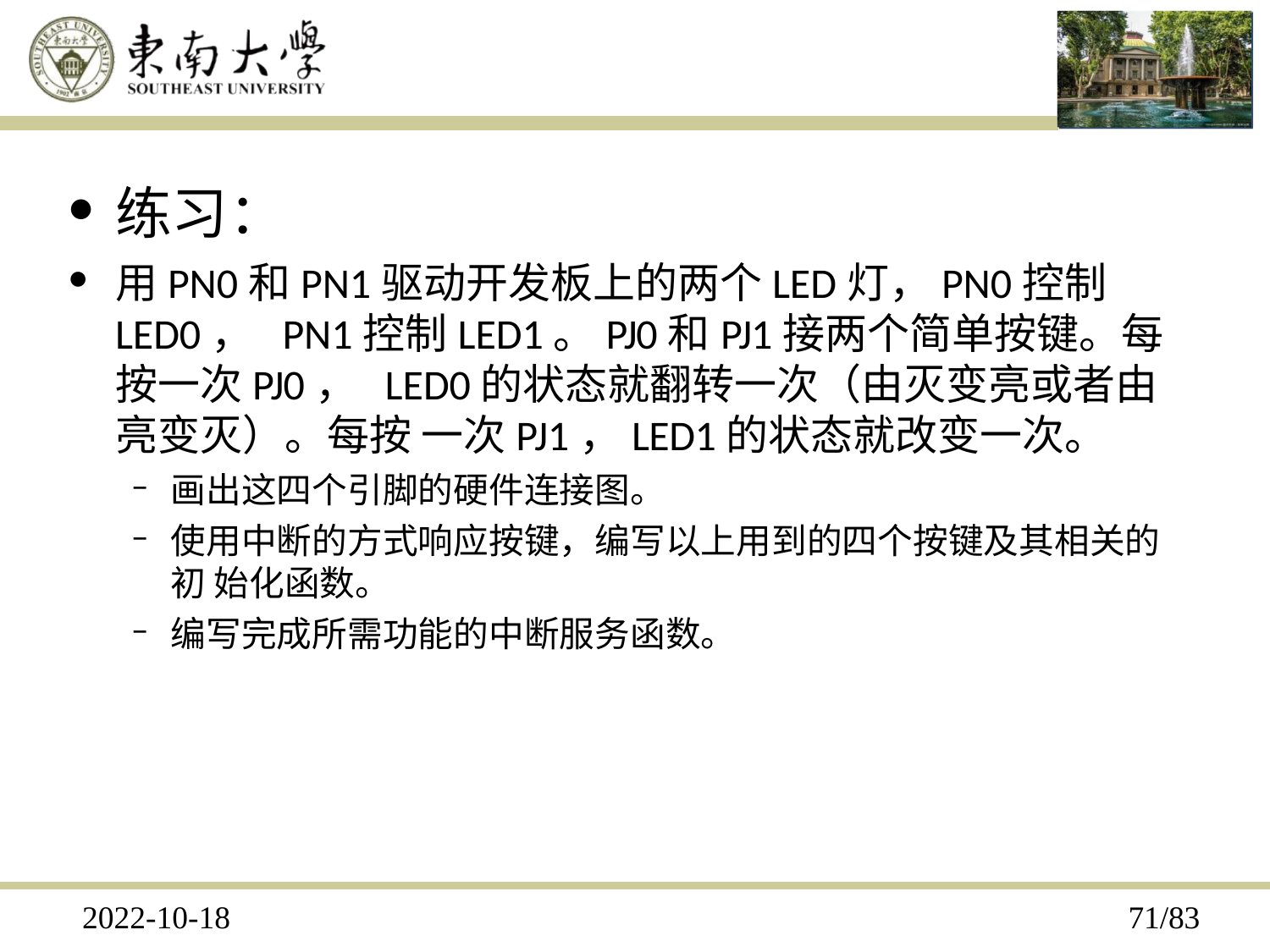

练习：
用PN0和PN1驱动开发板上的两个LED灯，PN0控制LED0，  PN1控制LED1。PJ0和PJ1接两个简单按键。每按一次PJ0，  LED0的状态就翻转一次（由灭变亮或者由亮变灭）。每按 一次PJ1，LED1的状态就改变一次。
画出这四个引脚的硬件连接图。
使用中断的方式响应按键，编写以上用到的四个按键及其相关的初 始化函数。
编写完成所需功能的中断服务函数。
2022-10-18
71/83